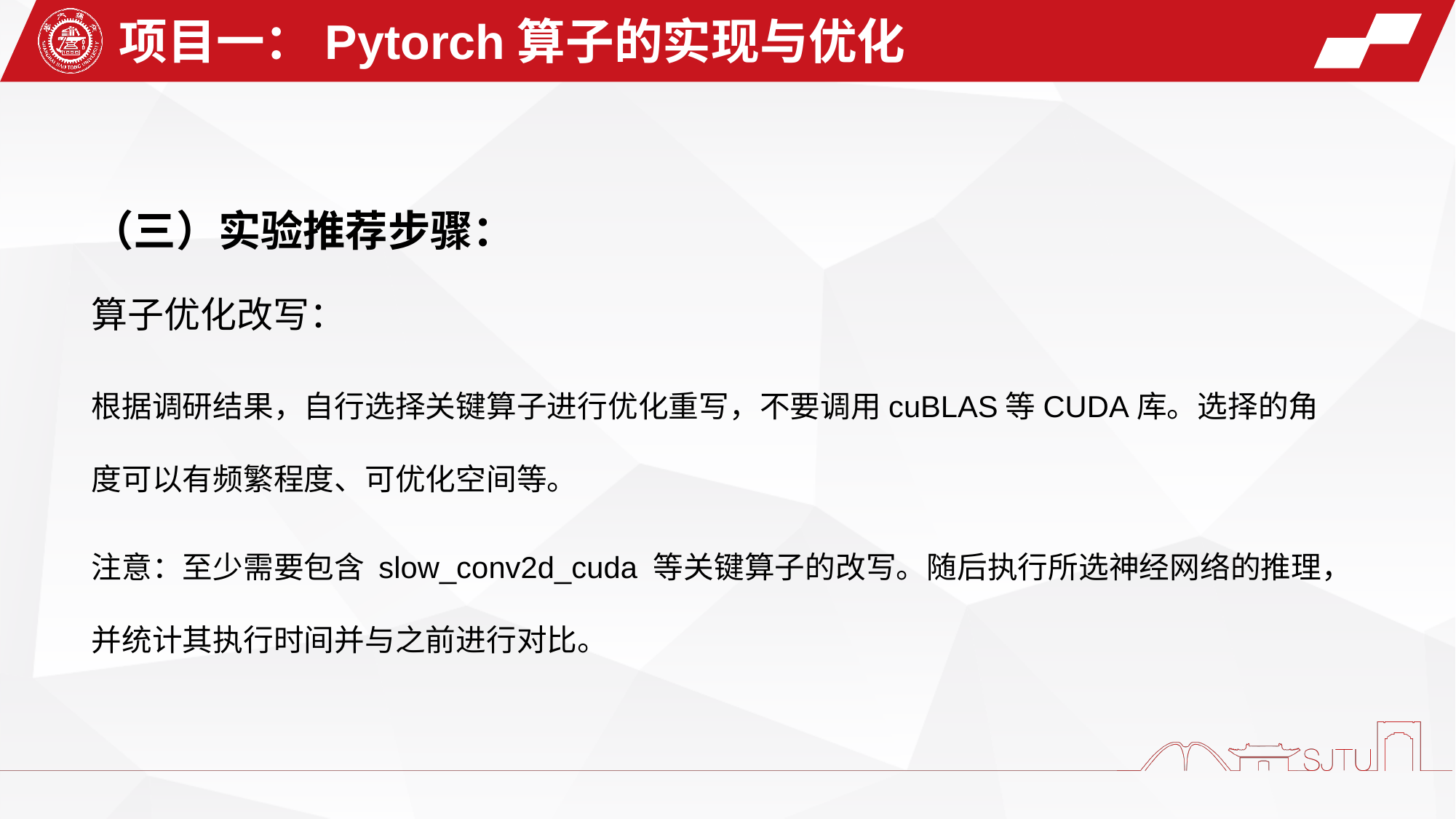

项目一：Pytorch算子的实现与优化
（三）实验推荐步骤：
算子优化改写：
根据调研结果，自行选择关键算子进行优化重写，不要调用cuBLAS等CUDA库。选择的角度可以有频繁程度、可优化空间等。
注意：至少需要包含 slow_conv2d_cuda 等关键算子的改写。随后执行所选神经网络的推理，并统计其执行时间并与之前进行对比。